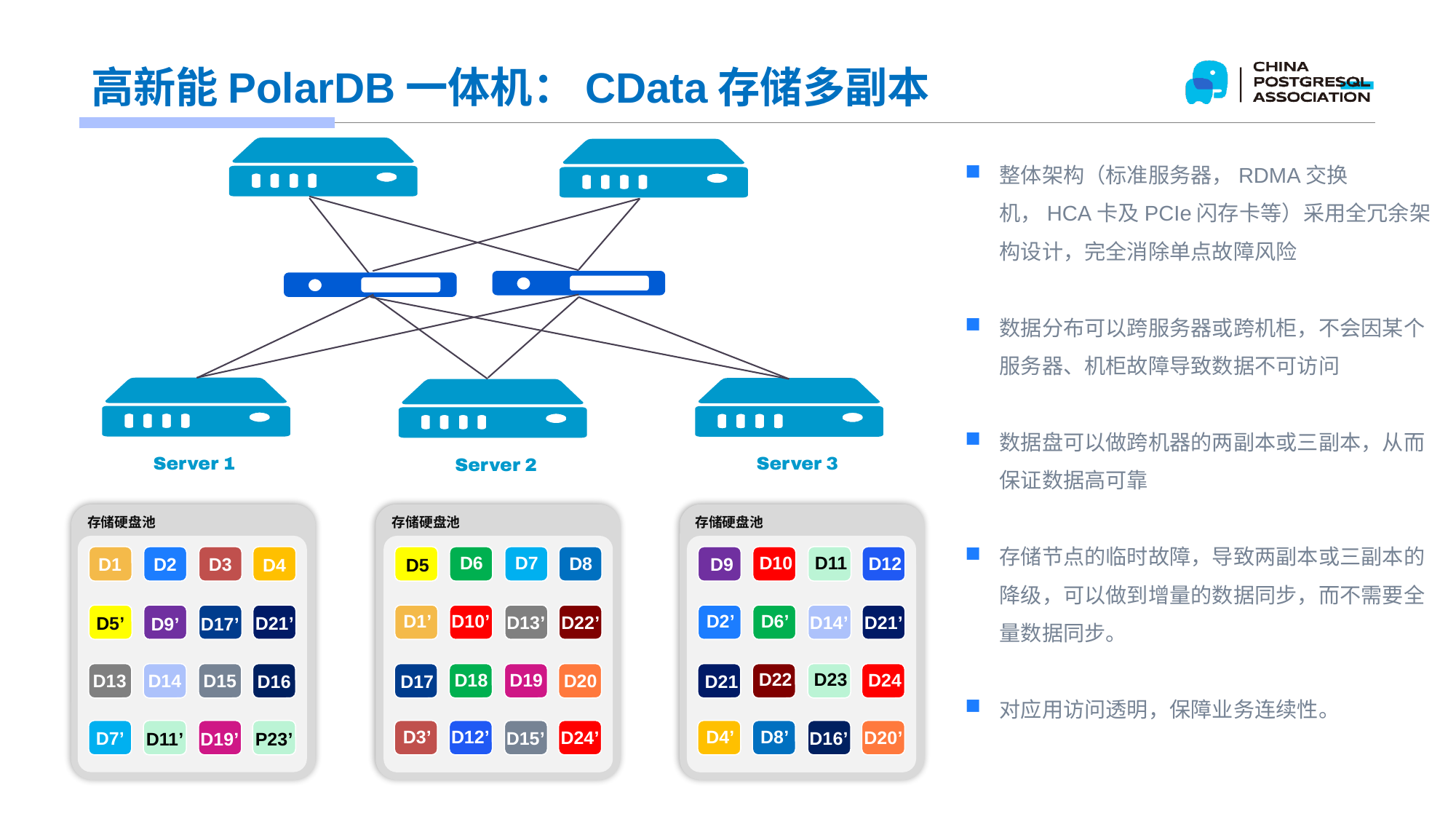

# 高新能PolarDB一体机：CData存储多副本

Server 1
Server 3
Server 2
整体架构（标准服务器，RDMA交换机，HCA卡及PCIe闪存卡等）采用全冗余架构设计，完全消除单点故障风险

数据分布可以跨服务器或跨机柜，不会因某个服务器、机柜故障导致数据不可访问

数据盘可以做跨机器的两副本或三副本，从而保证数据高可靠

存储节点的临时故障，导致两副本或三副本的降级，可以做到增量的数据同步，而不需要全量数据同步。

对应用访问透明，保障业务连续性。

存储硬盘池

D1
D2
D3
D4

D5’
D21’
D9’
D17’

D13
D14
D15
D16

D7’
P23’
D11’
D19’

存储硬盘池

D6
D7
D8
D5

D1’
D10’
D22’
D13’

D18
D19
D20
D17

D3’
D12’
D24’
D15’

存储硬盘池

D10
D11
D12
D9

D6’
D2’
D21’
D14’

D22
D23
D24
D21

D8’
D4’
D20’
D16’
12